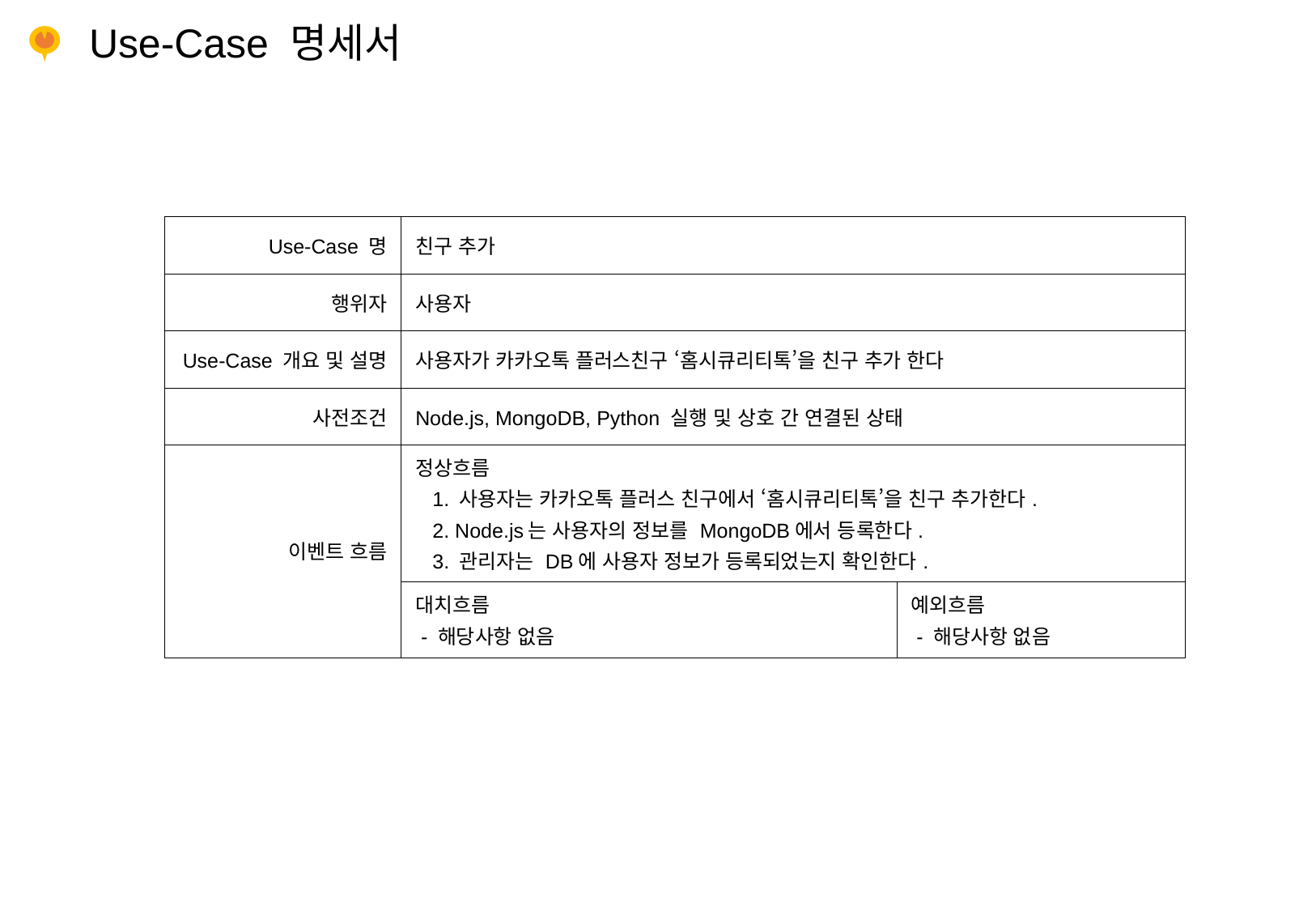

# Use-Case 명세서
| Use-Case 명 | 친구 추가 |  |
| --- | --- | --- |
| 행위자 | 사용자 |  |
| Use-Case 개요 및 설명 | 사용자가 카카오톡 플러스친구 ‘홈시큐리티톡’을 친구 추가 한다 |  |
| 사전조건 | Node.js, MongoDB, Python 실행 및 상호 간 연결된 상태 |  |
| 이벤트 흐름 | 정상흐름 1. 사용자는 카카오톡 플러스 친구에서 ‘홈시큐리티톡’을 친구 추가한다. 2. Node.js는 사용자의 정보를 MongoDB에서 등록한다. 3. 관리자는 DB에 사용자 정보가 등록되었는지 확인한다. |  |
|  | 대치흐름 - 해당사항 없음 | 예외흐름 - 해당사항 없음 |